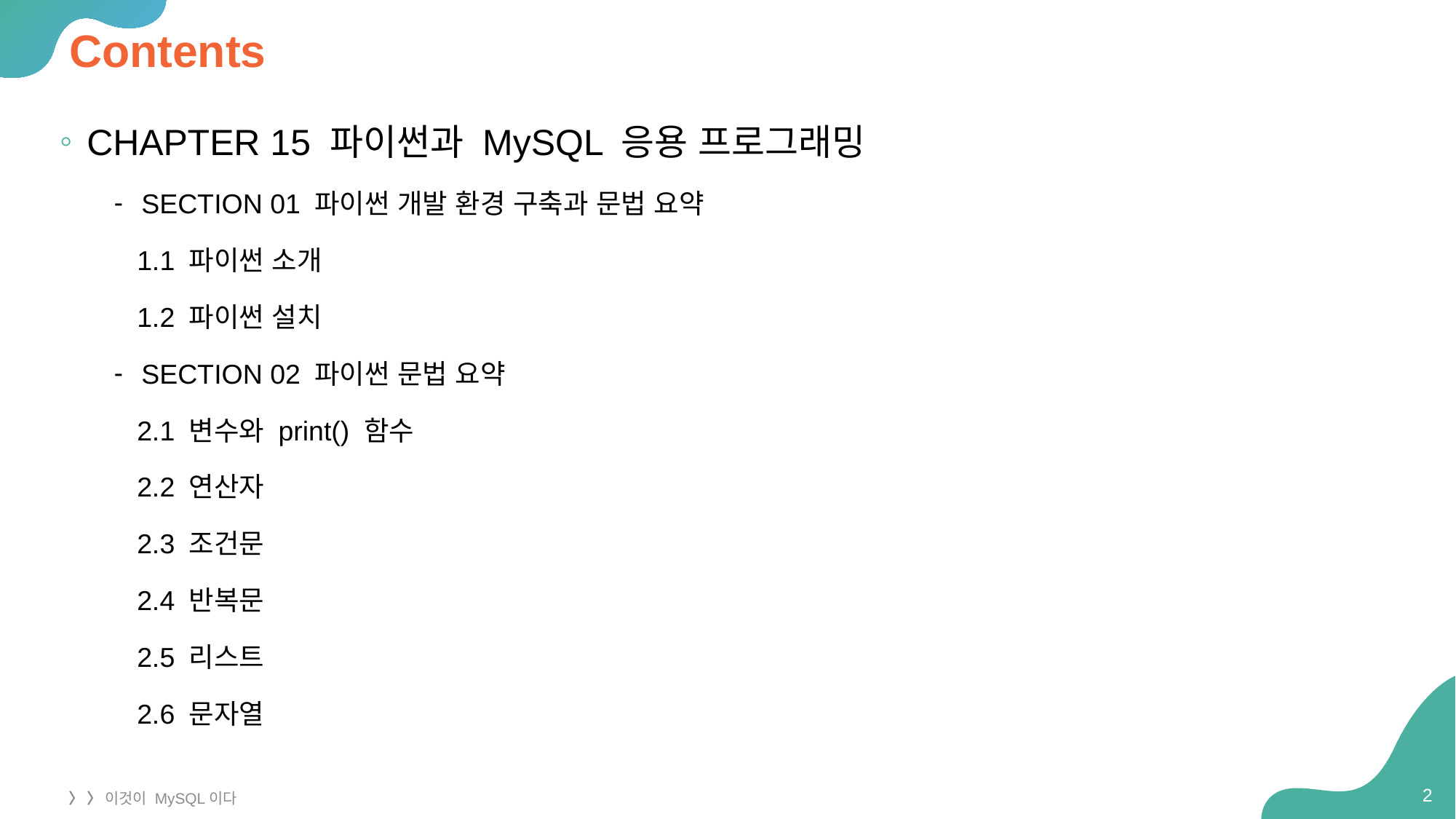

# Contents
CHAPTER 15 파이썬과 MySQL 응용 프로그래밍
SECTION 01 파이썬 개발 환경 구축과 문법 요약
   1.1 파이썬 소개
   1.2 파이썬 설치
SECTION 02 파이썬 문법 요약
   2.1 변수와 print() 함수
   2.2 연산자
   2.3 조건문
   2.4 반복문
   2.5 리스트
   2.6 문자열
2
〉 〉 이것이 MySQL이다